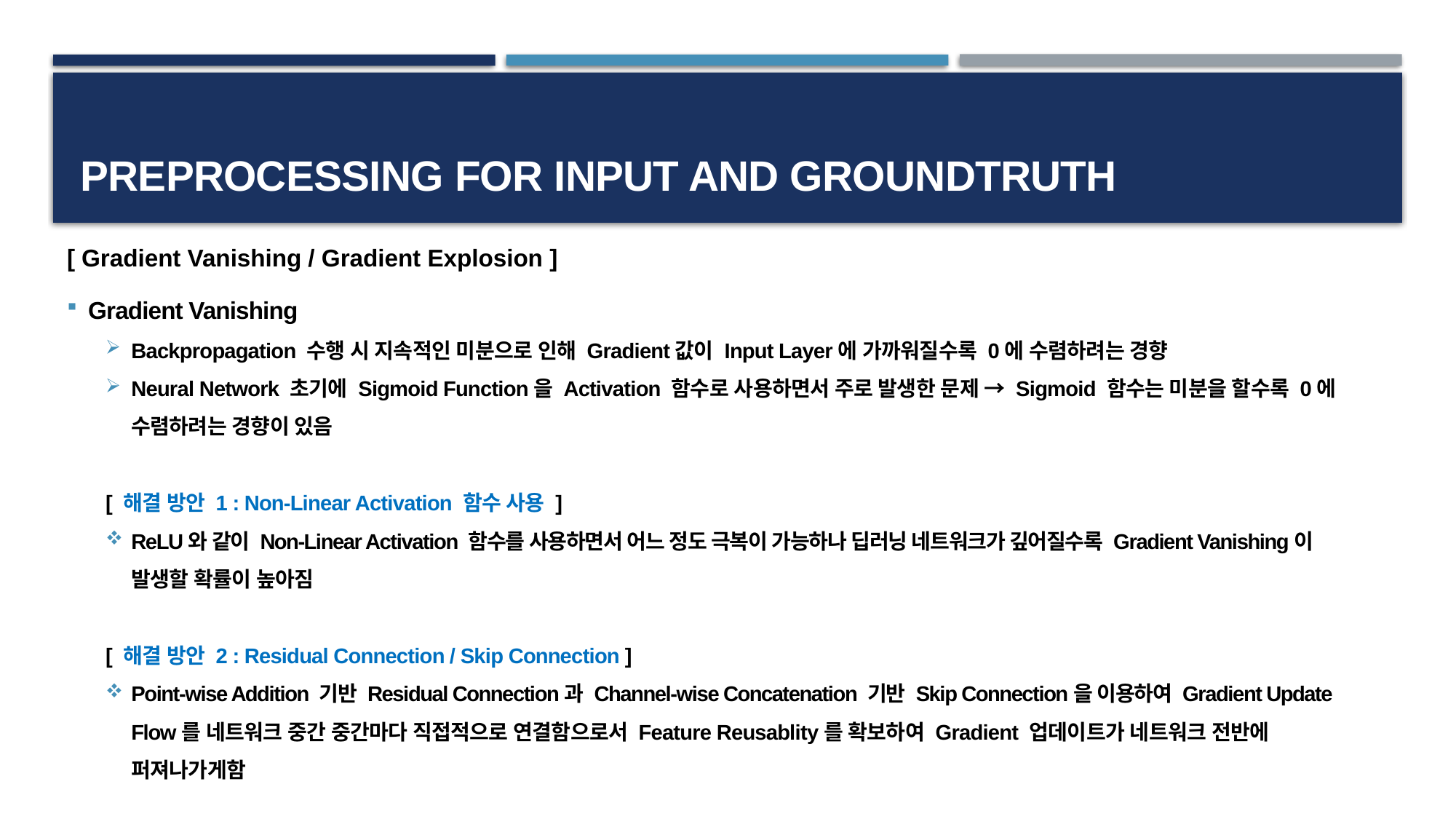

# Preprocessing for input and Groundtruth
[ Gradient Vanishing / Gradient Explosion ]
Gradient Vanishing
Backpropagation 수행 시 지속적인 미분으로 인해 Gradient값이 Input Layer에 가까워질수록 0에 수렴하려는 경향
Neural Network 초기에 Sigmoid Function을 Activation 함수로 사용하면서 주로 발생한 문제 → Sigmoid 함수는 미분을 할수록 0에 수렴하려는 경향이 있음

[ 해결 방안 1 : Non-Linear Activation 함수 사용 ]
ReLU와 같이 Non-Linear Activation 함수를 사용하면서 어느 정도 극복이 가능하나 딥러닝 네트워크가 깊어질수록 Gradient Vanishing이 발생할 확률이 높아짐

[ 해결 방안 2 : Residual Connection / Skip Connection ]
Point-wise Addition 기반 Residual Connection과 Channel-wise Concatenation 기반 Skip Connection을 이용하여 Gradient Update Flow를 네트워크 중간 중간마다 직접적으로 연결함으로서 Feature Reusablity를 확보하여 Gradient 업데이트가 네트워크 전반에 퍼져나가게함